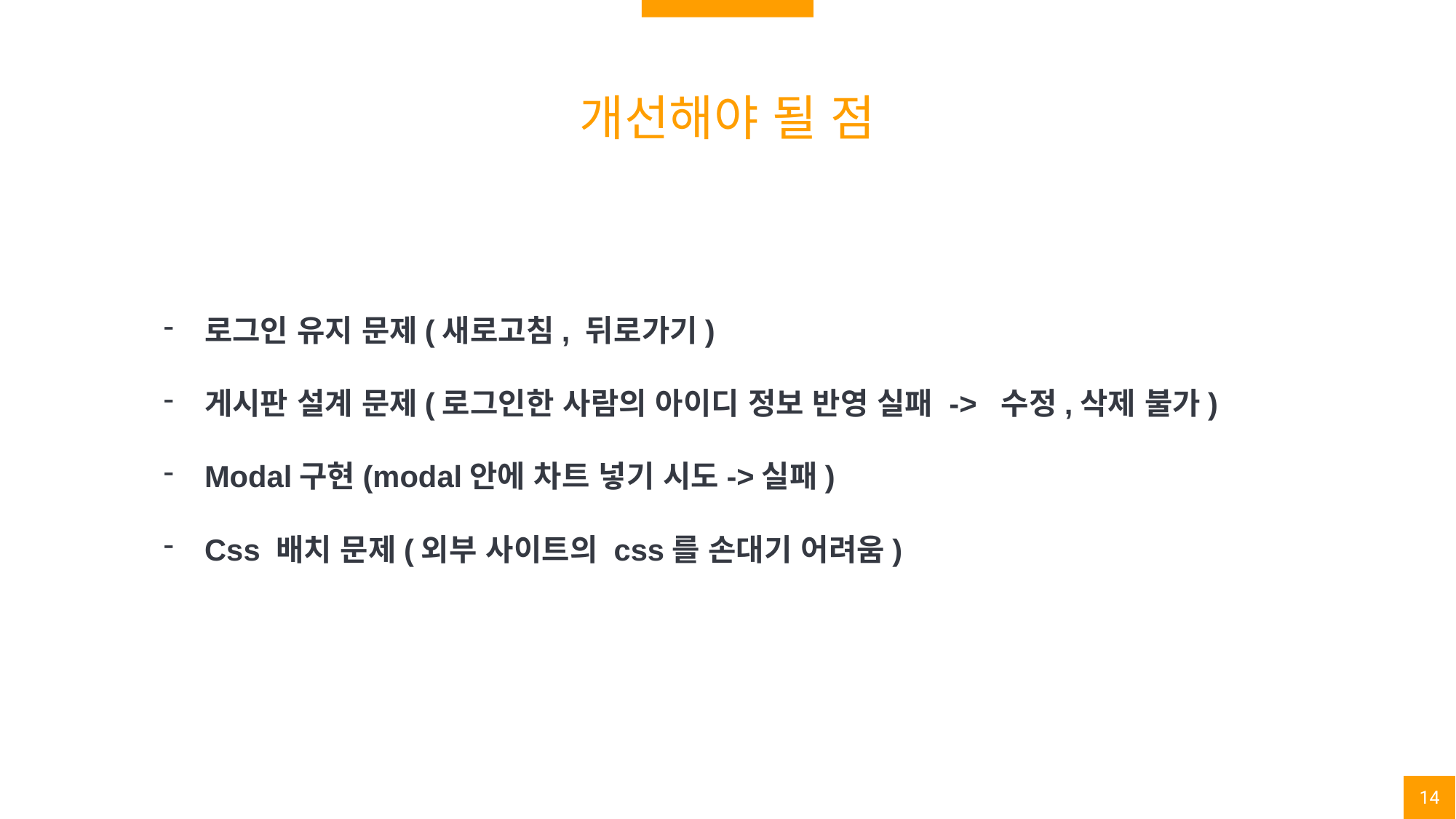

개선해야 될 점
로그인 유지 문제(새로고침, 뒤로가기)
게시판 설계 문제(로그인한 사람의 아이디 정보 반영 실패 ->  수정,삭제 불가)
Modal구현(modal안에 차트 넣기 시도->실패)
Css 배치 문제(외부 사이트의 css를 손대기 어려움)
14